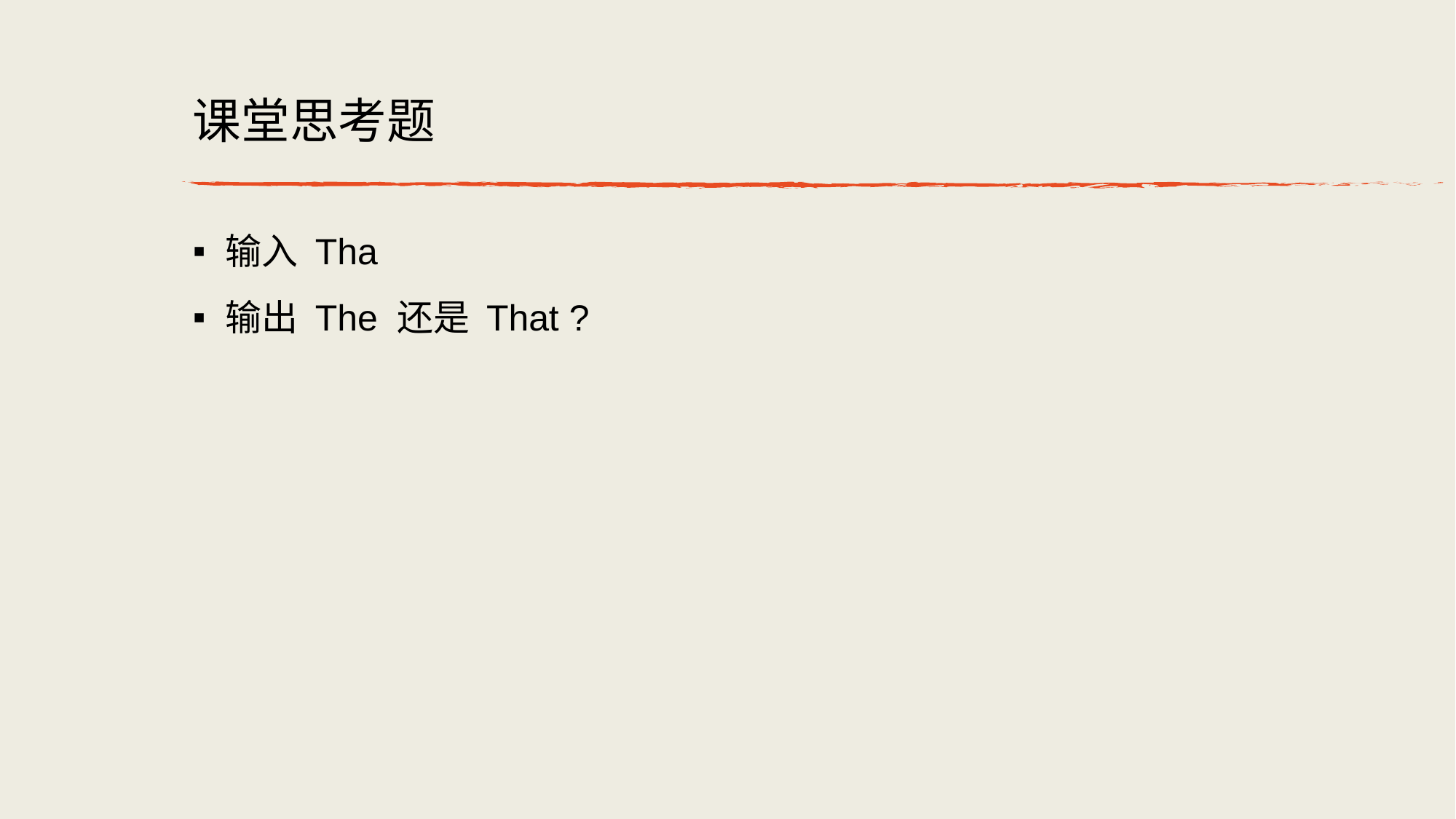

# 课堂思考题
输入 Tha
输出 The 还是 That ?